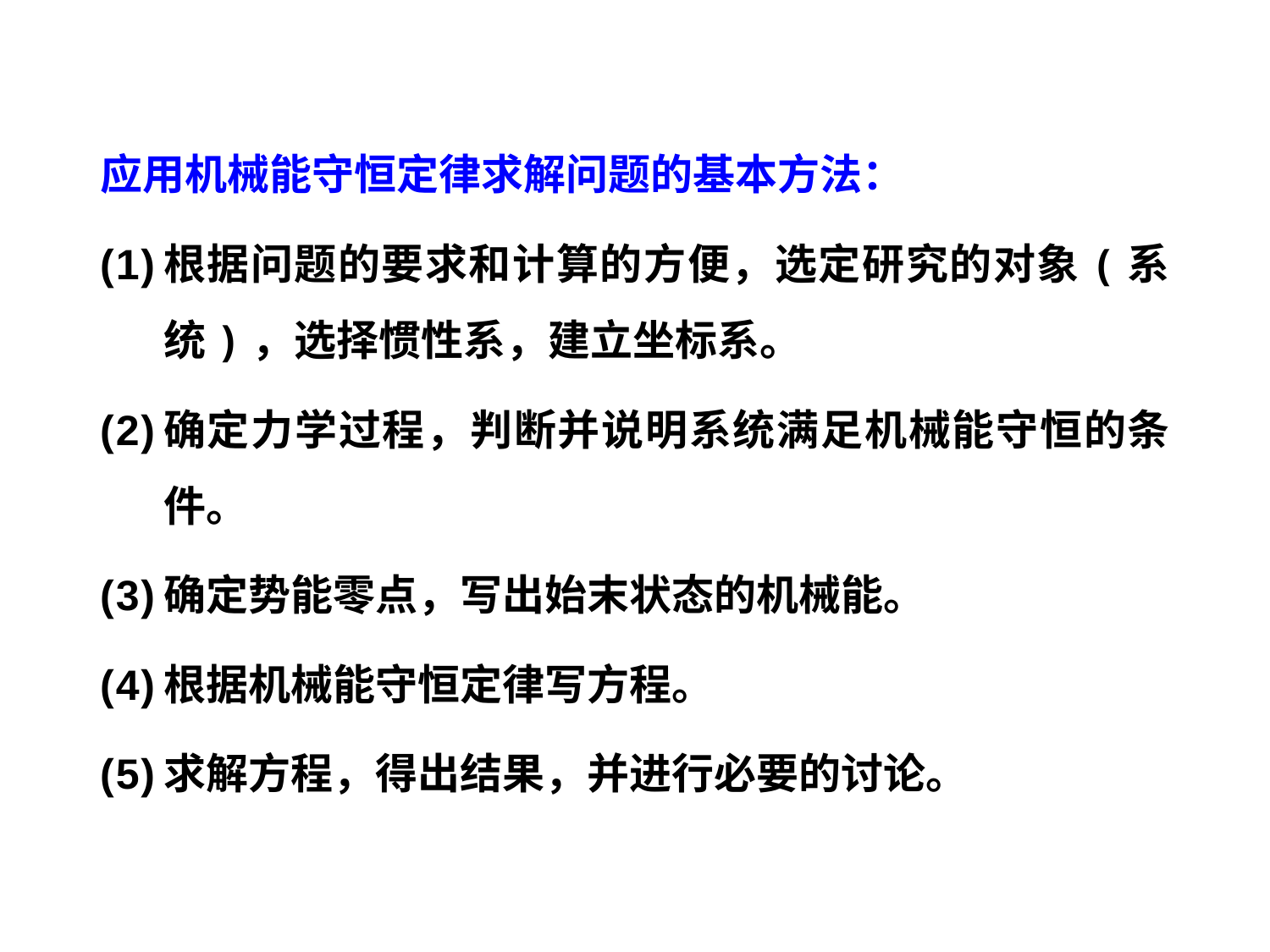

应用机械能守恒定律求解问题的基本方法：
根据问题的要求和计算的方便，选定研究的对象(系统)，选择惯性系，建立坐标系。
确定力学过程，判断并说明系统满足机械能守恒的条件。
确定势能零点，写出始末状态的机械能。
根据机械能守恒定律写方程。
求解方程，得出结果，并进行必要的讨论。
43